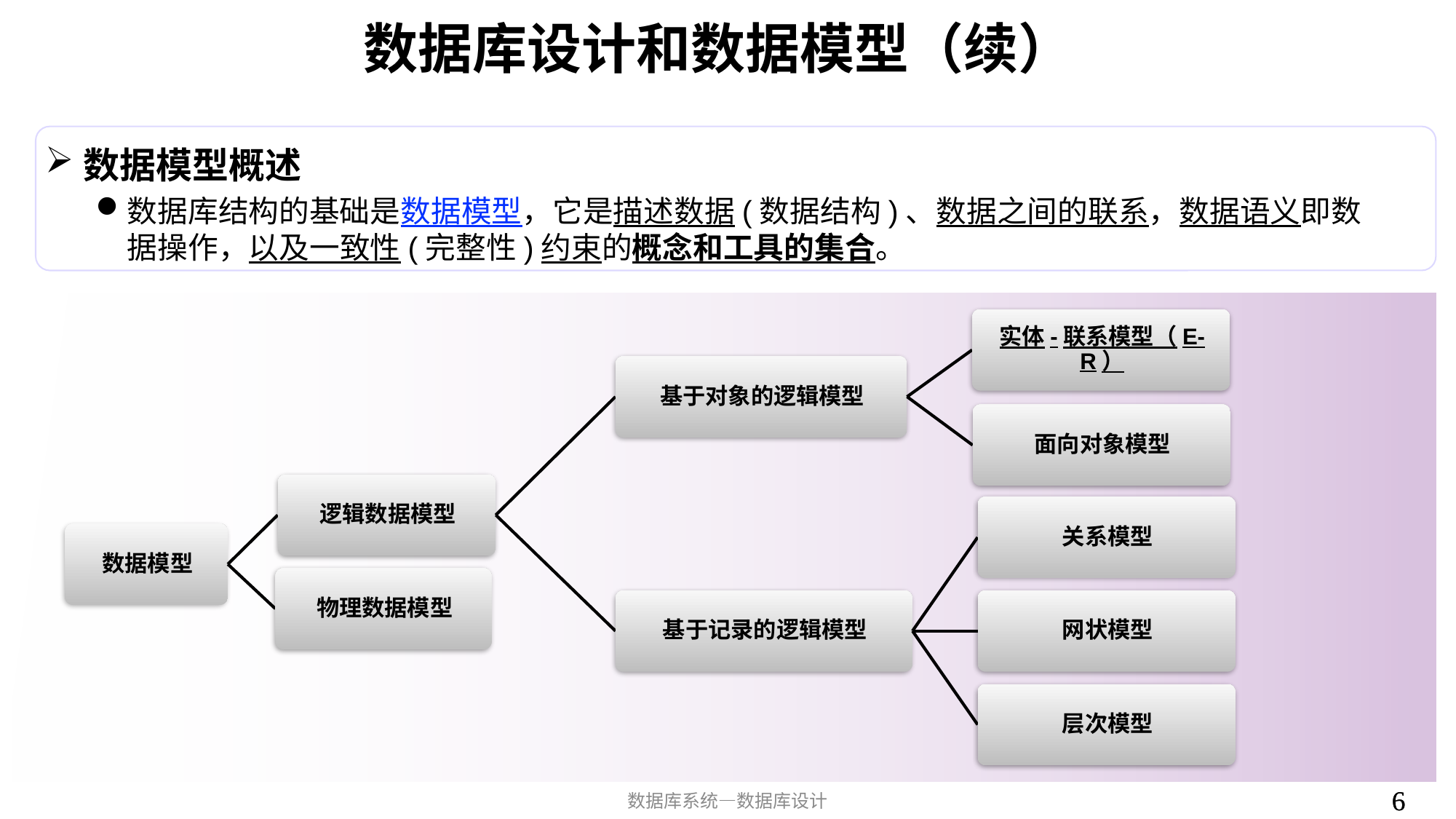

# 数据库设计和数据模型（续）

数据模型概述
数据库结构的基础是数据模型，它是描述数据(数据结构)、数据之间的联系，数据语义即数据操作，以及一致性(完整性)约束的概念和工具的集合。

数据模型

逻辑数据模型

基于对象的逻辑模型

实体-联系模型（E-R）

面向对象模型

基于记录的逻辑模型

关系模型

网状模型

层次模型

物理数据模型
6
6
数据库系统—数据库设计